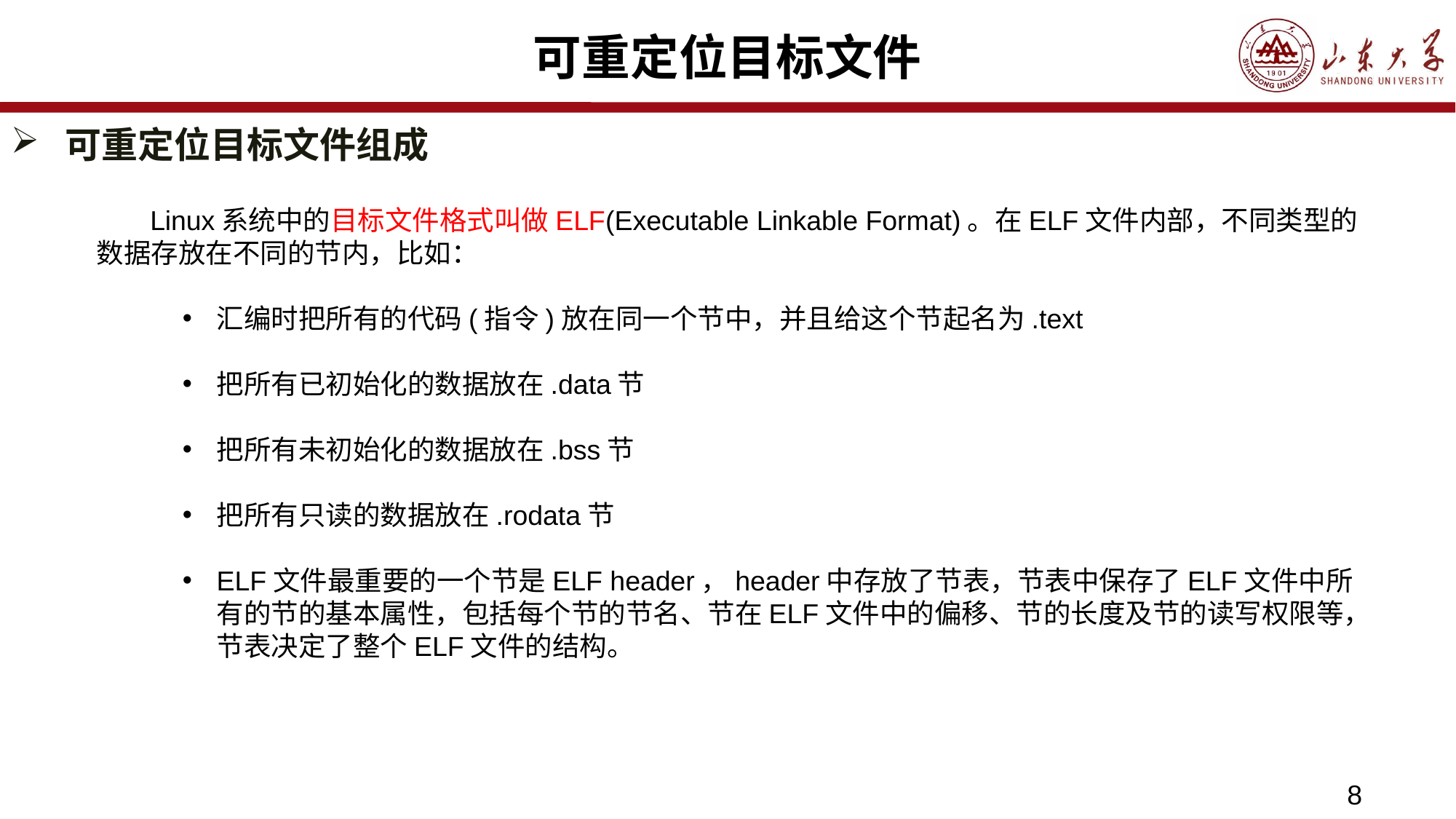

# 可重定位目标文件
可重定位目标文件组成
       Linux系统中的目标文件格式叫做ELF(Executable Linkable Format)。在ELF文件内部，不同类型的数据存放在不同的节内，比如：

汇编时把所有的代码(指令)放在同一个节中，并且给这个节起名为.text

把所有已初始化的数据放在.data节

把所有未初始化的数据放在.bss节

把所有只读的数据放在.rodata节

ELF文件最重要的一个节是ELF header，header中存放了节表，节表中保存了ELF文件中所有的节的基本属性，包括每个节的节名、节在ELF文件中的偏移、节的长度及节的读写权限等，节表决定了整个ELF文件的结构。
8